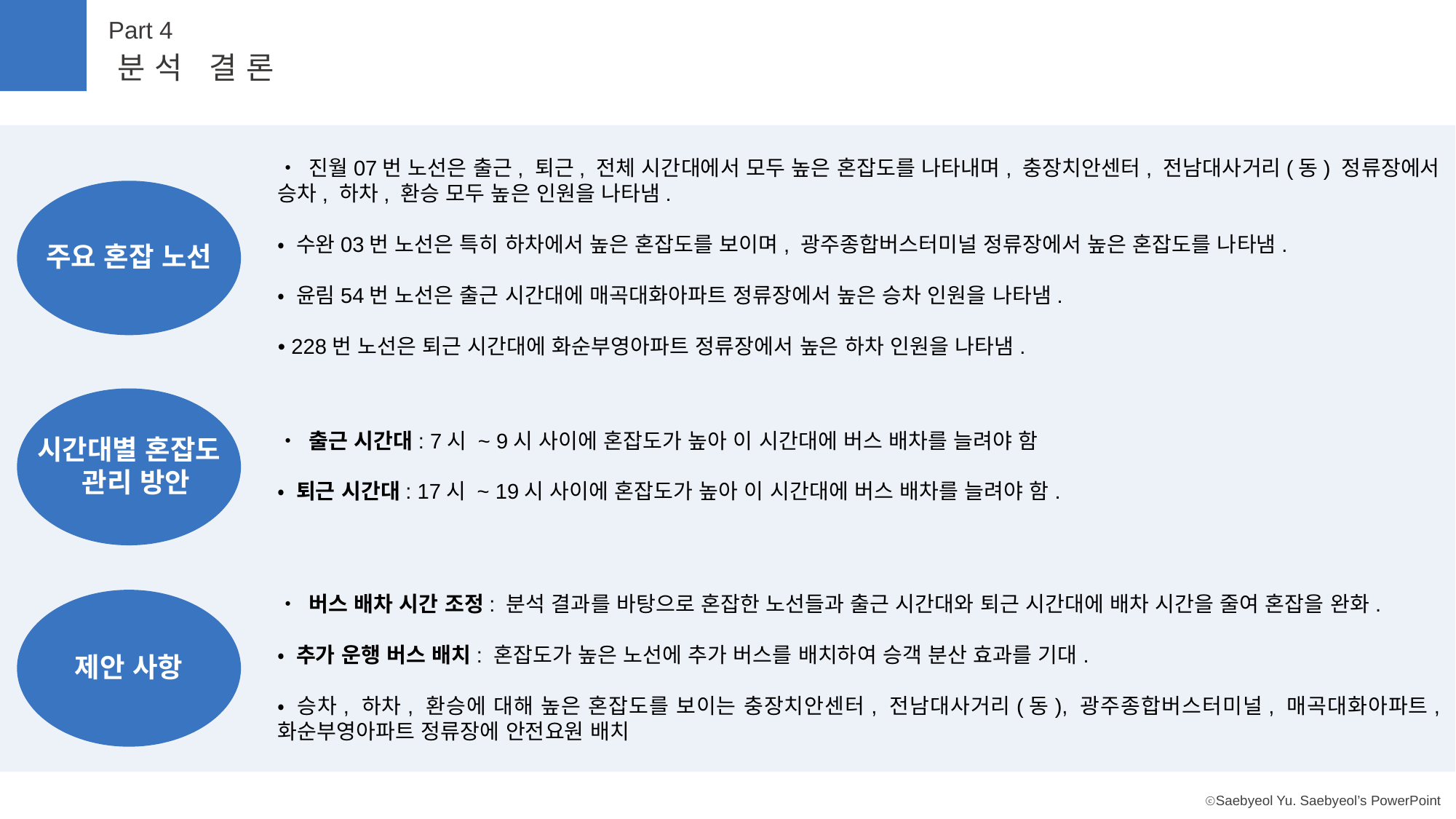

Part 4
분석 결론

• 진월07번 노선은 출근, 퇴근, 전체 시간대에서 모두 높은 혼잡도를 나타내며, 충장치안센터, 전남대사거리(동) 정류장에서 승차, 하차, 환승 모두 높은 인원을 나타냄.

• 수완03번 노선은 특히 하차에서 높은 혼잡도를 보이며, 광주종합버스터미널 정류장에서 높은 혼잡도를 나타냄.

• 윤림54번 노선은 출근 시간대에 매곡대화아파트 정류장에서 높은 승차 인원을 나타냄.

• 228번 노선은 퇴근 시간대에 화순부영아파트 정류장에서 높은 하차 인원을 나타냄.

주요 혼잡 노선

• 출근 시간대: 7시 ~ 9시 사이에 혼잡도가 높아 이 시간대에 버스 배차를 늘려야 함

• 퇴근 시간대: 17시 ~ 19시 사이에 혼잡도가 높아 이 시간대에 버스 배차를 늘려야 함.
시간대별 혼잡도
 관리 방안
• 버스 배차 시간 조정: 분석 결과를 바탕으로 혼잡한 노선들과 출근 시간대와 퇴근 시간대에 배차 시간을 줄여 혼잡을 완화.

• 추가 운행 버스 배치: 혼잡도가 높은 노선에 추가 버스를 배치하여 승객 분산 효과를 기대.

• 승차, 하차, 환승에 대해 높은 혼잡도를 보이는 충장치안센터, 전남대사거리(동), 광주종합버스터미널, 매곡대화아파트, 화순부영아파트 정류장에 안전요원 배치

제안 사항